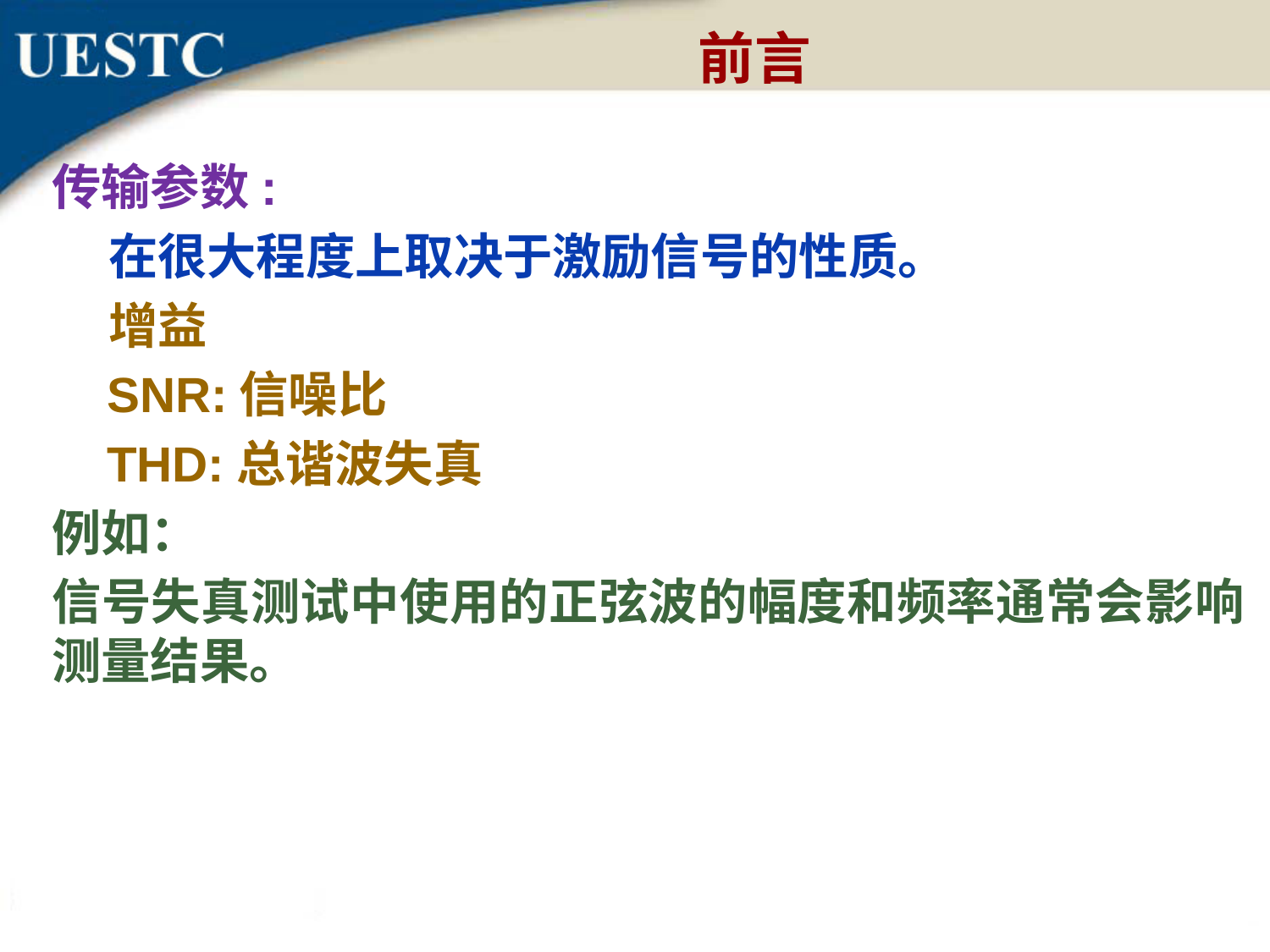

前言
传输参数:
    在很大程度上取决于激励信号的性质。
    增益
    SNR:信噪比
    THD:总谐波失真
例如：
信号失真测试中使用的正弦波的幅度和频率通常会影响测量结果。